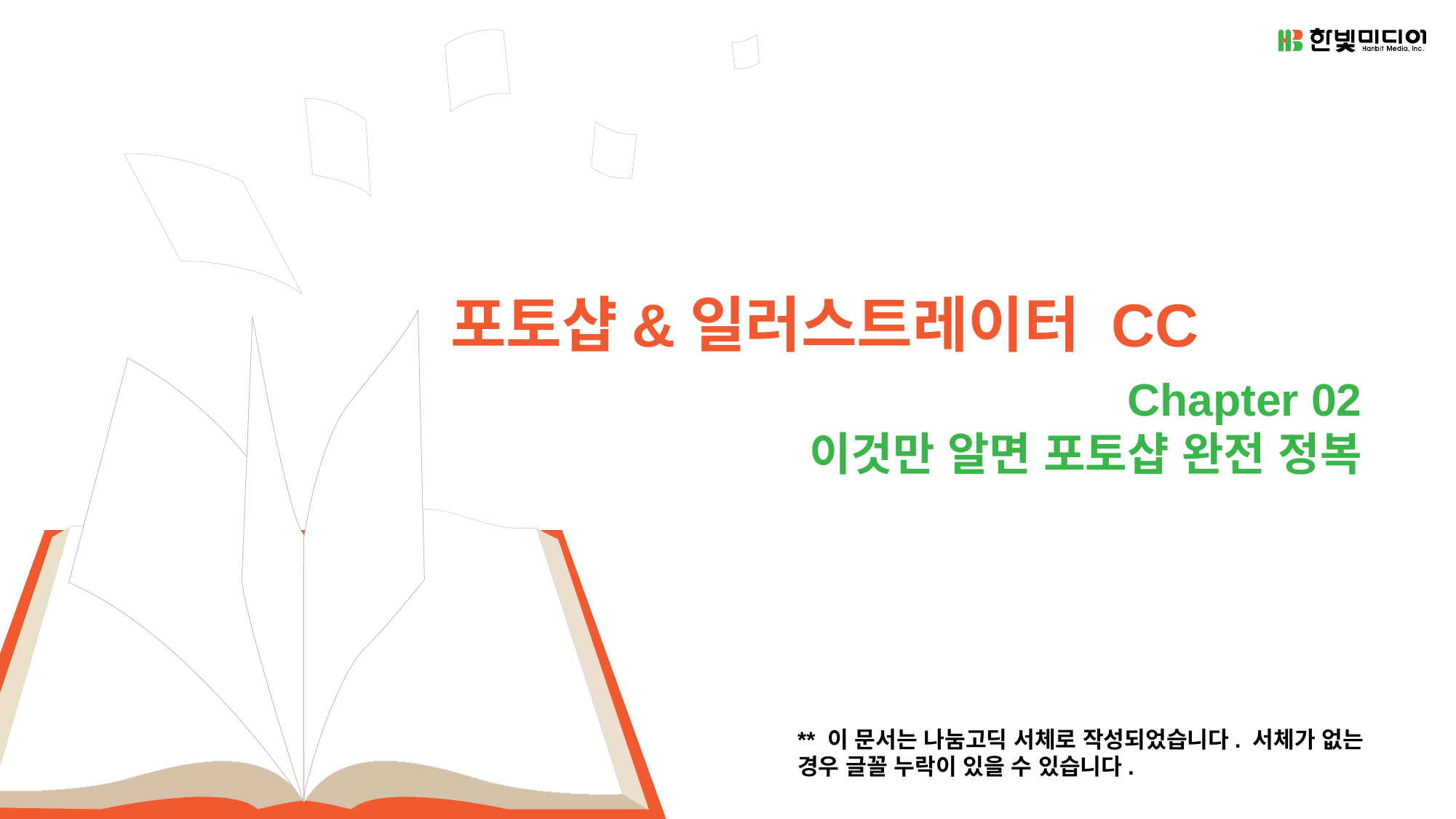

포토샵&일러스트레이터 CC
# Chapter 02 이것만 알면 포토샵 완전 정복
** 이 문서는 나눔고딕 서체로 작성되었습니다. 서체가 없는 경우 글꼴 누락이 있을 수 있습니다.